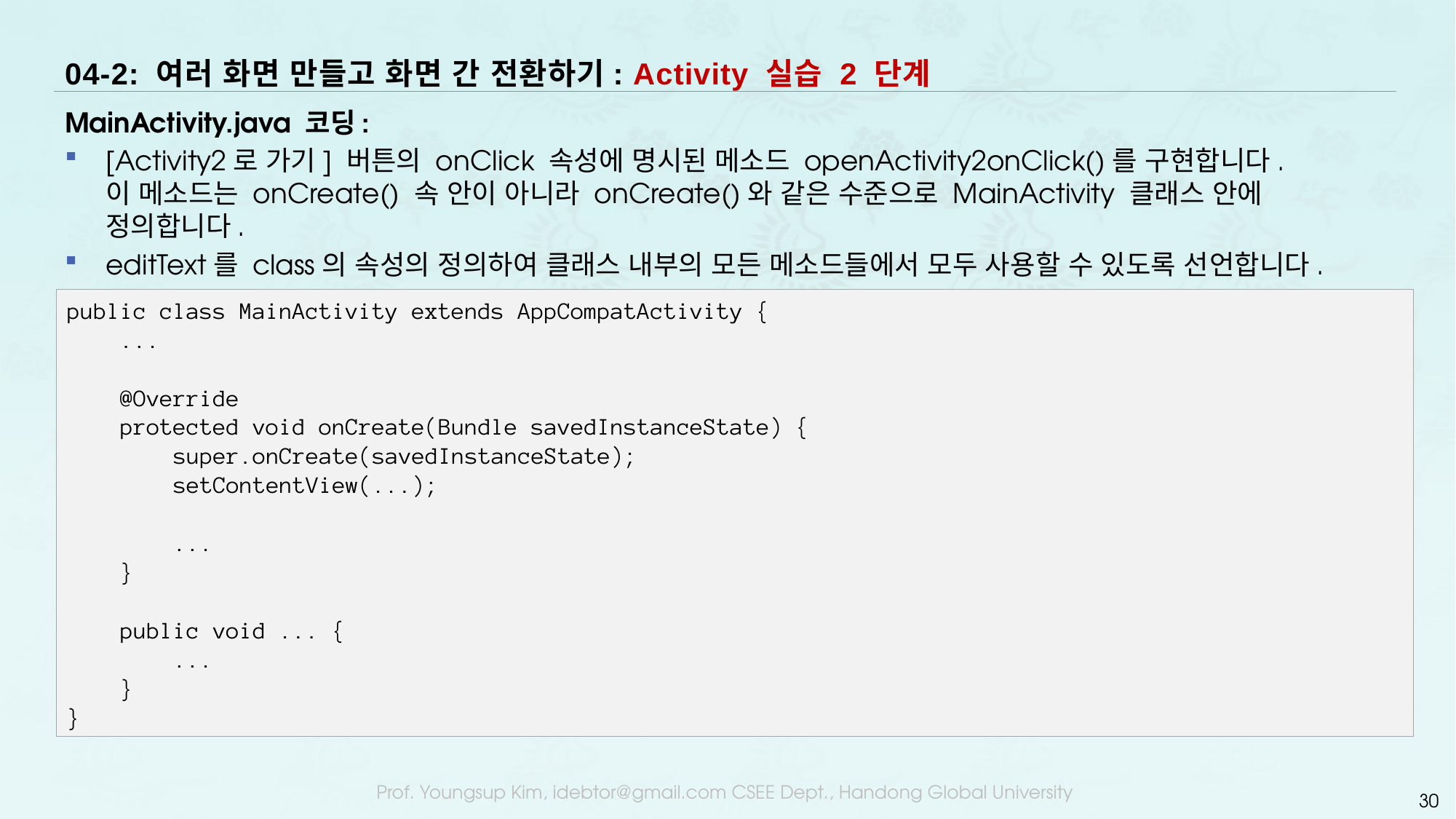

# 04-2: 여러 화면 만들고 화면 간 전환하기: Activity 실습 2 단계
MainActivity.java 코딩:
[Activity2로 가기] 버튼의 onClick 속성에 명시된 메소드 openActivity2onClick()를 구현합니다.
이 메소드는 onCreate() 속 안이 아니라 onCreate()와 같은 수준으로 MainActivity 클래스 안에 정의합니다.
editText를 class의 속성의 정의하여 클래스 내부의 모든 메소드들에서 모두 사용할 수 있도록 선언합니다.
public class MainActivity extends AppCompatActivity {
    ...

    @Override
    protected void onCreate(Bundle savedInstanceState) {
        super.onCreate(savedInstanceState);
        setContentView(...);

        ...
    }

    public void ... {
        ...
    }
}
30